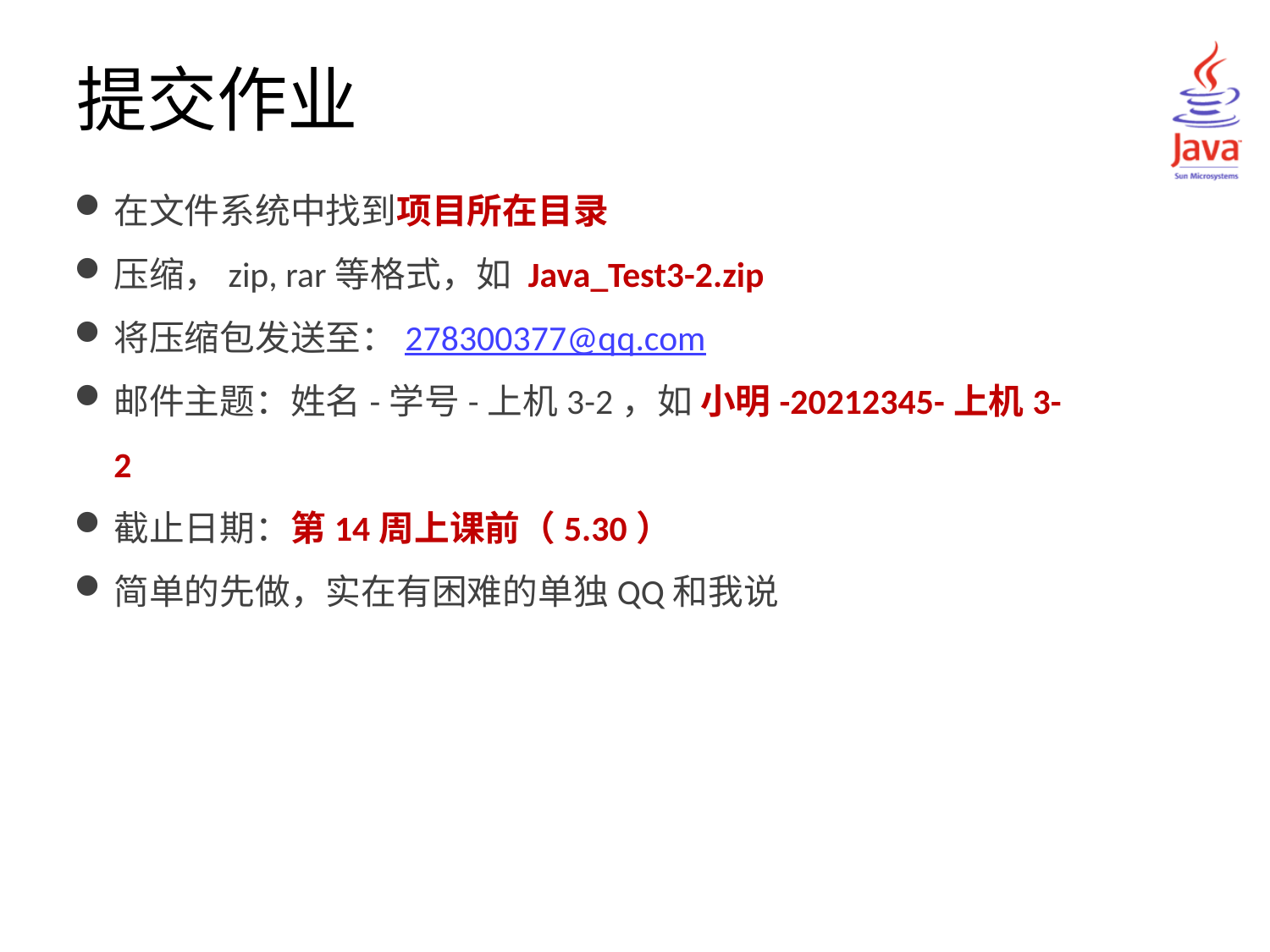

# 提交作业
在文件系统中找到项目所在目录
压缩，zip, rar等格式，如 Java_Test3-2.zip
将压缩包发送至：278300377@qq.com
邮件主题：姓名-学号-上机3-2，如 小明-20212345-上机3-2
截止日期：第14周上课前（5.30）
简单的先做，实在有困难的单独QQ和我说